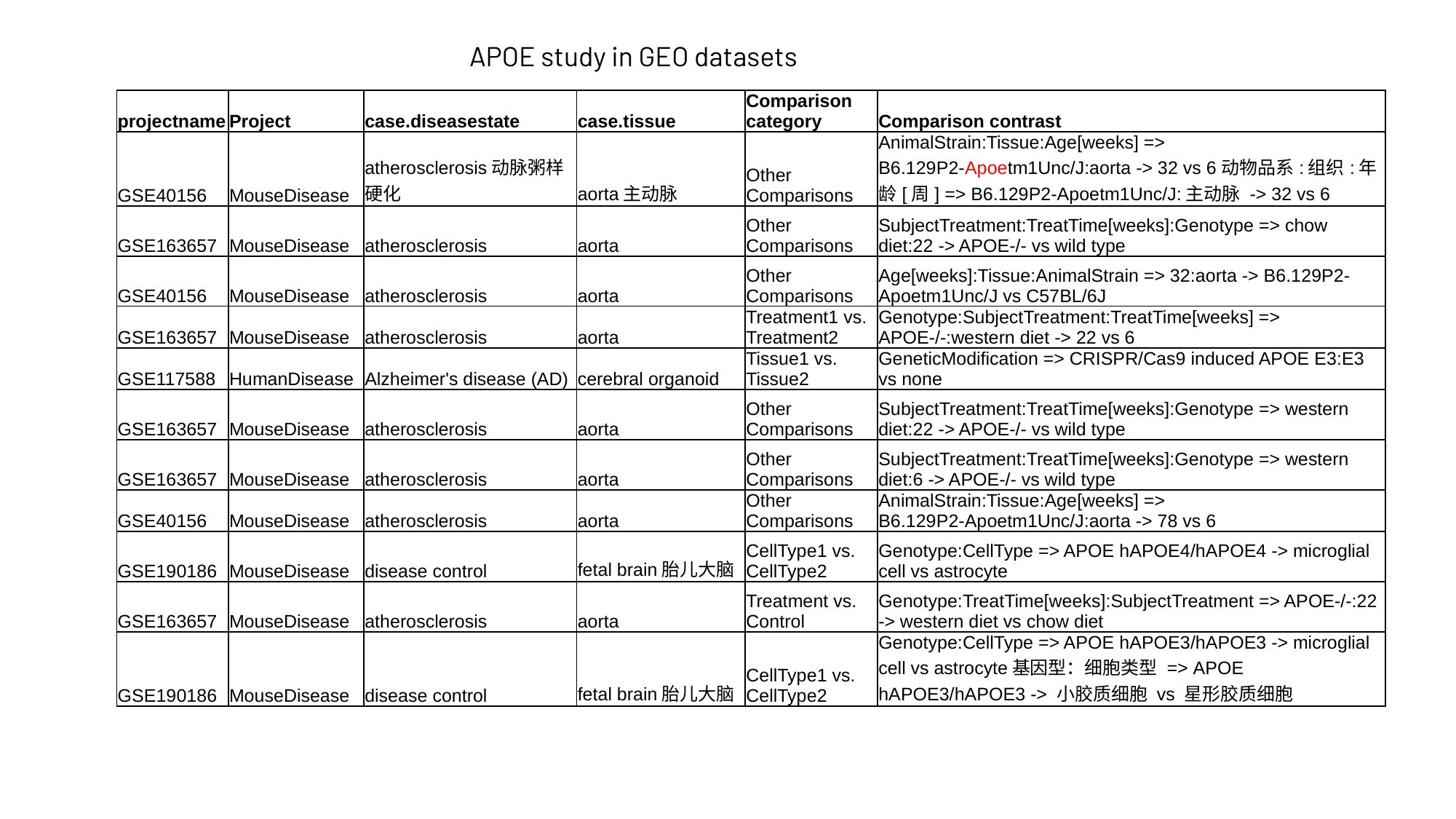

APOE study in GEO datasets
| projectname | Project | case.diseasestate | case.tissue | Comparison category | Comparison contrast |
| --- | --- | --- | --- | --- | --- |
| GSE40156 | MouseDisease | atherosclerosis动脉粥样硬化 | aorta主动脉 | Other Comparisons | AnimalStrain:Tissue:Age[weeks] => B6.129P2-Apoetm1Unc/J:aorta -> 32 vs 6动物品系:组织:年龄[周] => B6.129P2-Apoetm1Unc/J:主动脉 -> 32 vs 6 |
| GSE163657 | MouseDisease | atherosclerosis | aorta | Other Comparisons | SubjectTreatment:TreatTime[weeks]:Genotype => chow diet:22 -> APOE-/- vs wild type |
| GSE40156 | MouseDisease | atherosclerosis | aorta | Other Comparisons | Age[weeks]:Tissue:AnimalStrain => 32:aorta -> B6.129P2-Apoetm1Unc/J vs C57BL/6J |
| GSE163657 | MouseDisease | atherosclerosis | aorta | Treatment1 vs. Treatment2 | Genotype:SubjectTreatment:TreatTime[weeks] => APOE-/-:western diet -> 22 vs 6 |
| GSE117588 | HumanDisease | Alzheimer's disease (AD) | cerebral organoid | Tissue1 vs. Tissue2 | GeneticModification => CRISPR/Cas9 induced APOE E3:E3 vs none |
| GSE163657 | MouseDisease | atherosclerosis | aorta | Other Comparisons | SubjectTreatment:TreatTime[weeks]:Genotype => western diet:22 -> APOE-/- vs wild type |
| GSE163657 | MouseDisease | atherosclerosis | aorta | Other Comparisons | SubjectTreatment:TreatTime[weeks]:Genotype => western diet:6 -> APOE-/- vs wild type |
| GSE40156 | MouseDisease | atherosclerosis | aorta | Other Comparisons | AnimalStrain:Tissue:Age[weeks] => B6.129P2-Apoetm1Unc/J:aorta -> 78 vs 6 |
| GSE190186 | MouseDisease | disease control | fetal brain胎儿大脑 | CellType1 vs. CellType2 | Genotype:CellType => APOE hAPOE4/hAPOE4 -> microglial cell vs astrocyte |
| GSE163657 | MouseDisease | atherosclerosis | aorta | Treatment vs. Control | Genotype:TreatTime[weeks]:SubjectTreatment => APOE-/-:22 -> western diet vs chow diet |
| GSE190186 | MouseDisease | disease control | fetal brain胎儿大脑 | CellType1 vs. CellType2 | Genotype:CellType => APOE hAPOE3/hAPOE3 -> microglial cell vs astrocyte基因型：细胞类型 => APOE hAPOE3/hAPOE3 -> 小胶质细胞 vs 星形胶质细胞 |